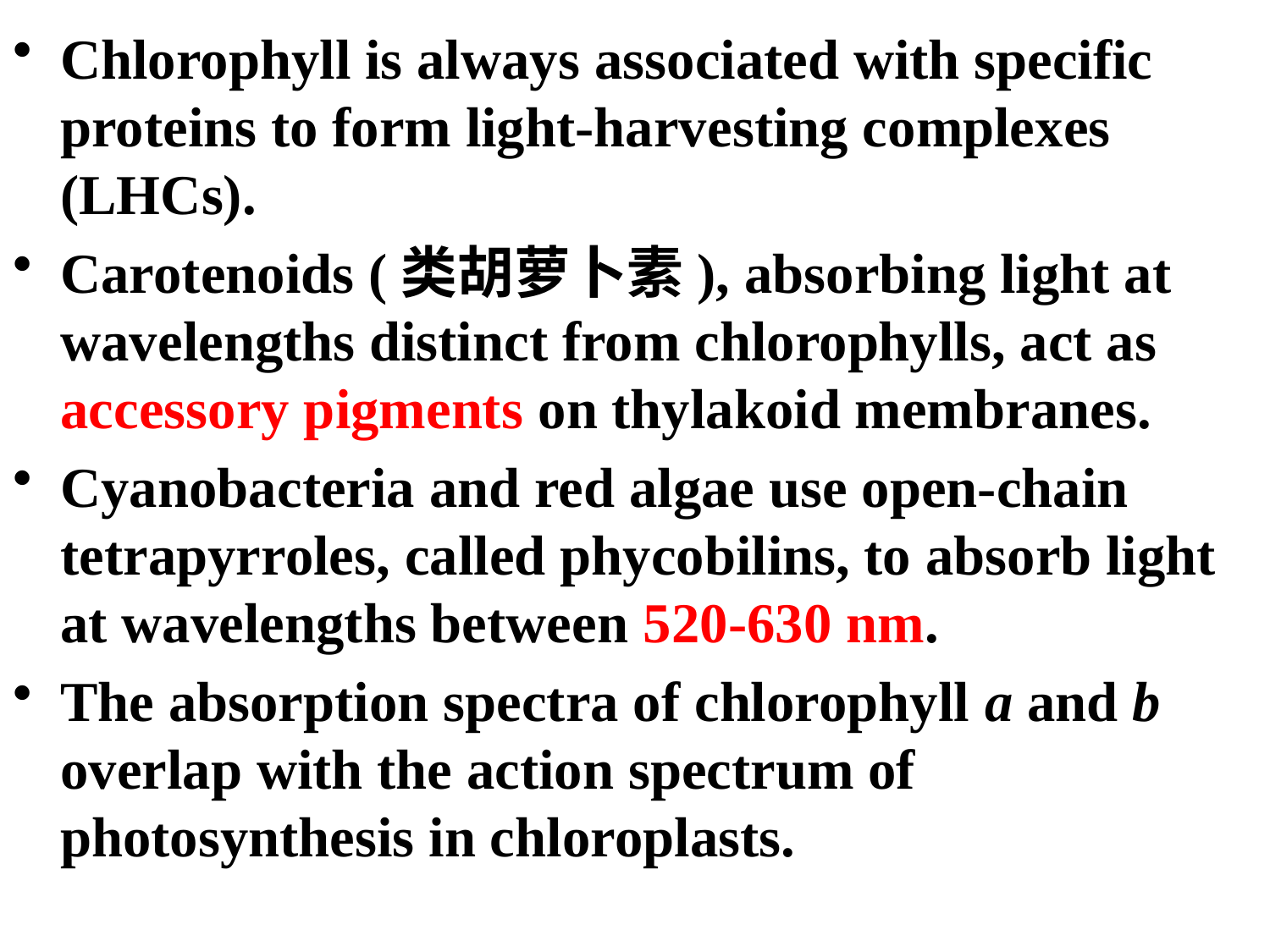

Chlorophyll is always associated with specific proteins to form light-harvesting complexes (LHCs).
Carotenoids (类胡萝卜素), absorbing light at wavelengths distinct from chlorophylls, act as accessory pigments on thylakoid membranes.
Cyanobacteria and red algae use open-chain tetrapyrroles, called phycobilins, to absorb light at wavelengths between 520-630 nm.
The absorption spectra of chlorophyll a and b overlap with the action spectrum of photosynthesis in chloroplasts.